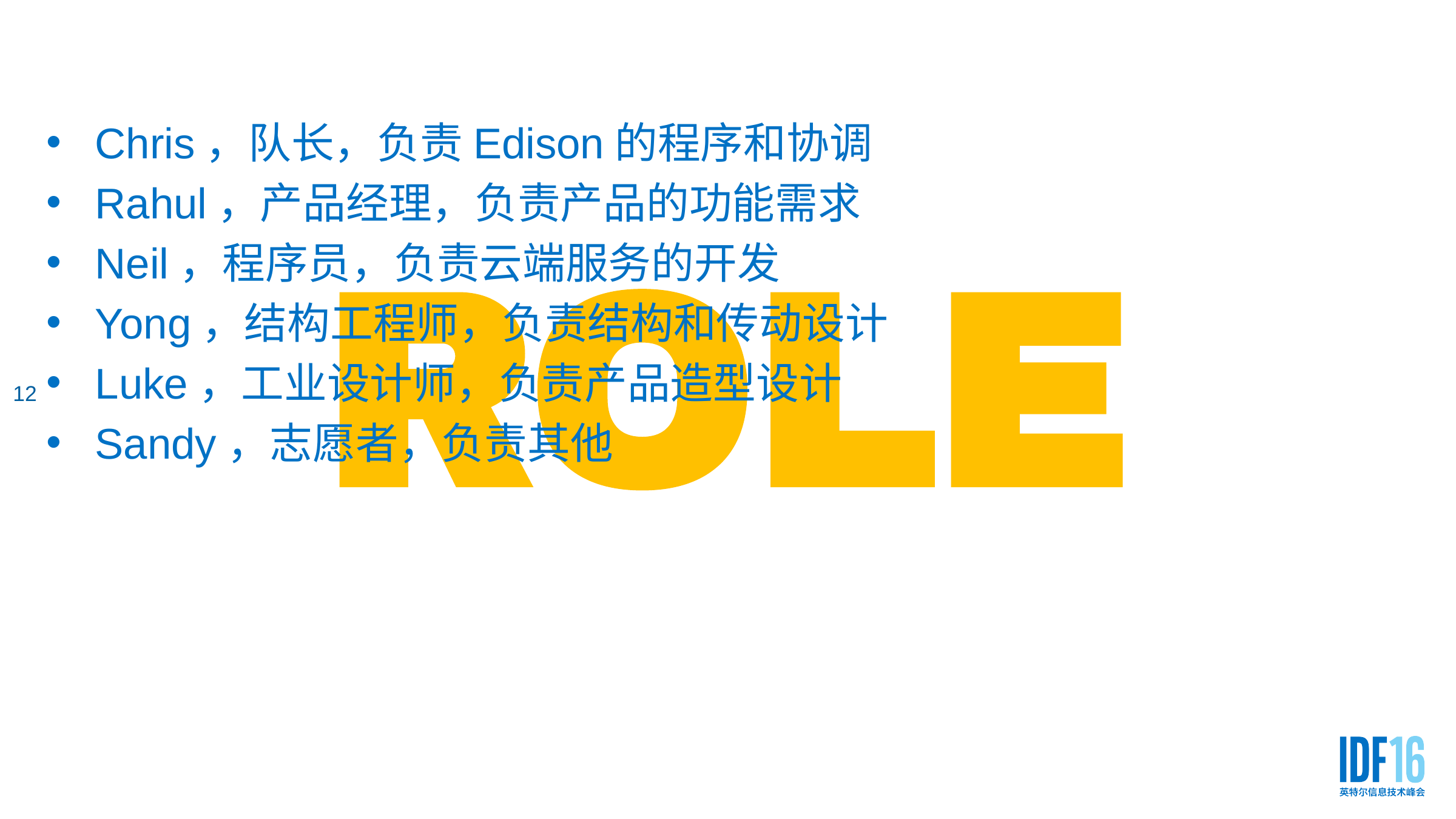

#
12
Chris，队长，负责Edison的程序和协调
Rahul，产品经理，负责产品的功能需求
Neil，程序员，负责云端服务的开发
Yong，结构工程师，负责结构和传动设计
Luke，工业设计师，负责产品造型设计
Sandy，志愿者，负责其他
ROLE